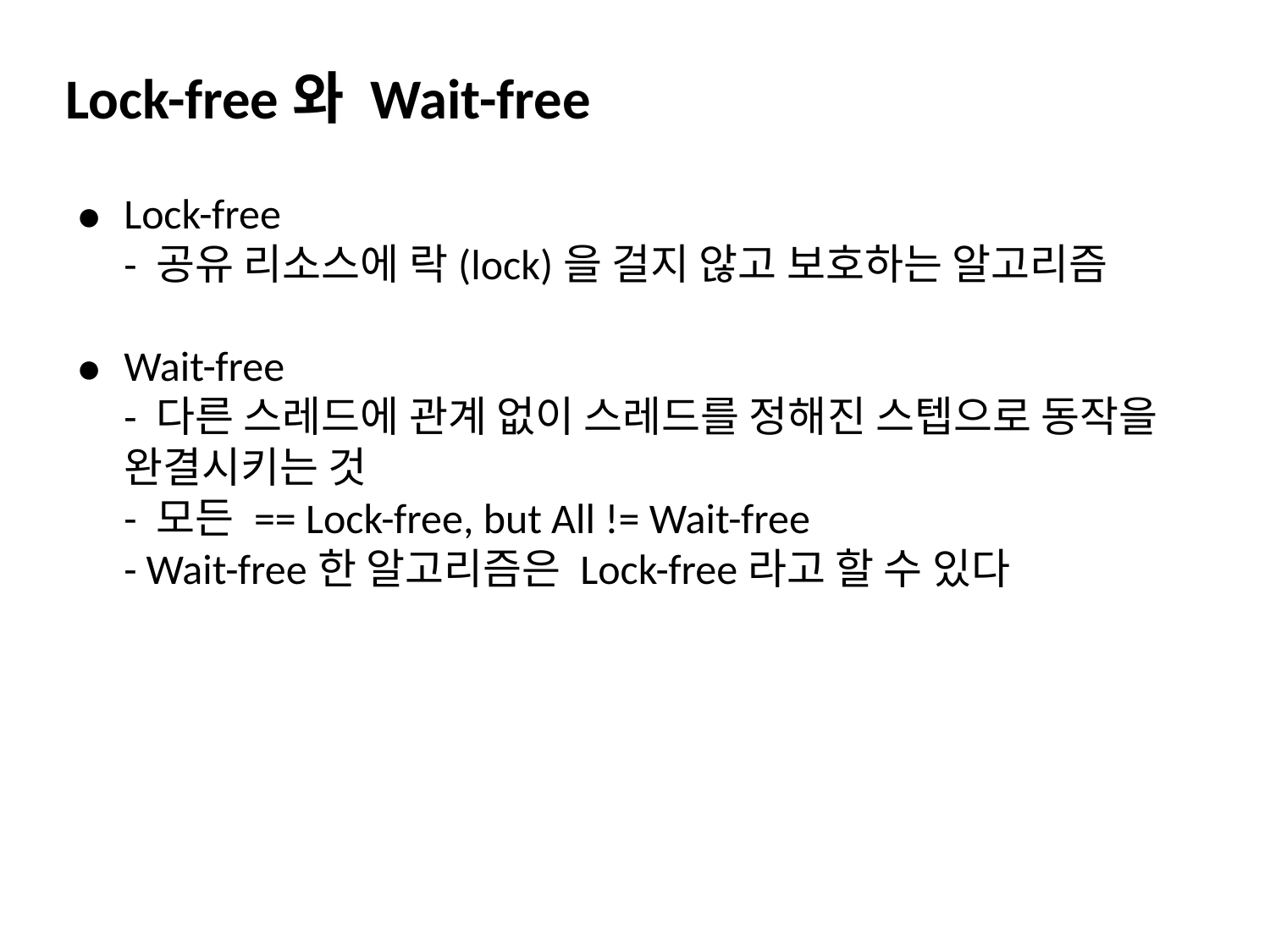

Lock-free와 Wait-free
Lock-free
- 공유 리소스에 락(lock)을 걸지 않고 보호하는 알고리즘
Wait-free
- 다른 스레드에 관계 없이 스레드를 정해진 스텝으로 동작을 완결시키는 것
- 모든 == Lock-free, but All != Wait-free
- Wait-free한 알고리즘은 Lock-free라고 할 수 있다